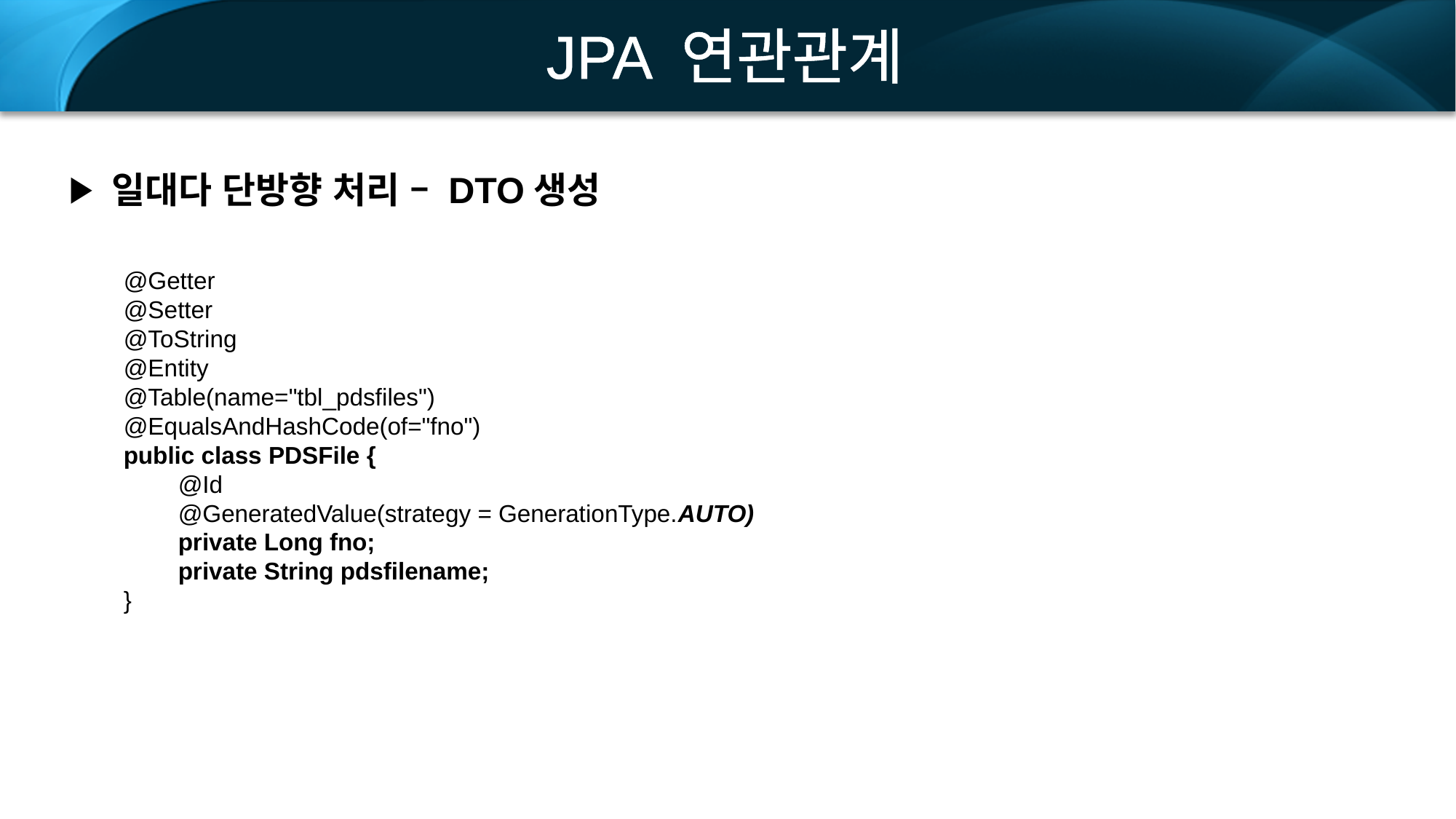

JPA 연관관계
일대다 단방향 처리 – DTO생성

@Getter
@Setter
@ToString
@Entity
@Table(name="tbl_pdsfiles")
@EqualsAndHashCode(of="fno")
public class PDSFile {
@Id
@GeneratedValue(strategy = GenerationType.AUTO)
private Long fno;
private String pdsfilename;
}